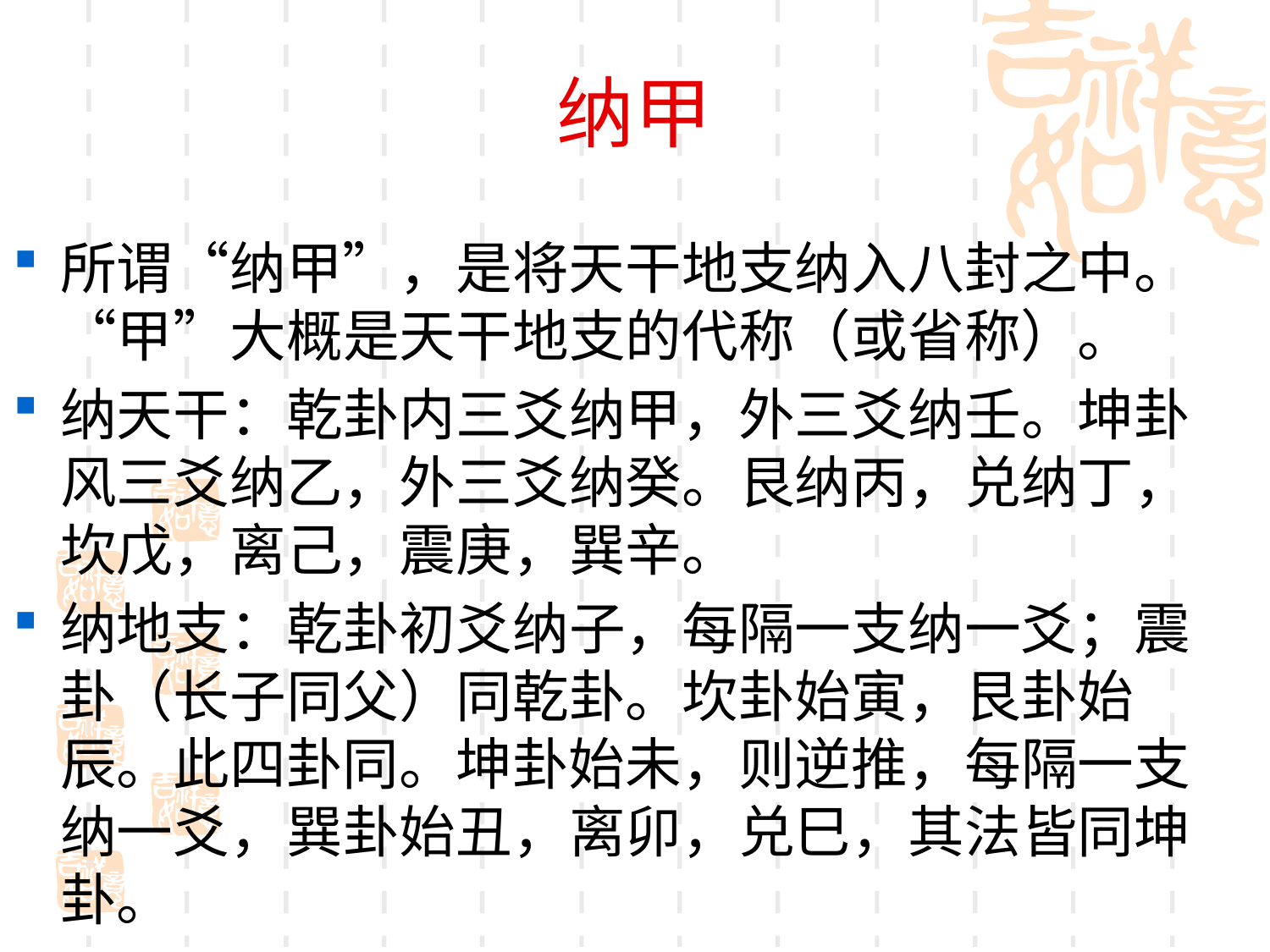

# 纳甲
所谓“纳甲”，是将天干地支纳入八封之中。“甲”大概是天干地支的代称（或省称）。
纳天干：乾卦内三爻纳甲，外三爻纳壬。坤卦风三爻纳乙，外三爻纳癸。艮纳丙，兑纳丁，坎戊，离己，震庚，巽辛。
纳地支：乾卦初爻纳子，每隔一支纳一爻；震卦（长子同父）同乾卦。坎卦始寅，艮卦始辰。此四卦同。坤卦始未，则逆推，每隔一支纳一爻，巽卦始丑，离卯，兑巳，其法皆同坤卦。